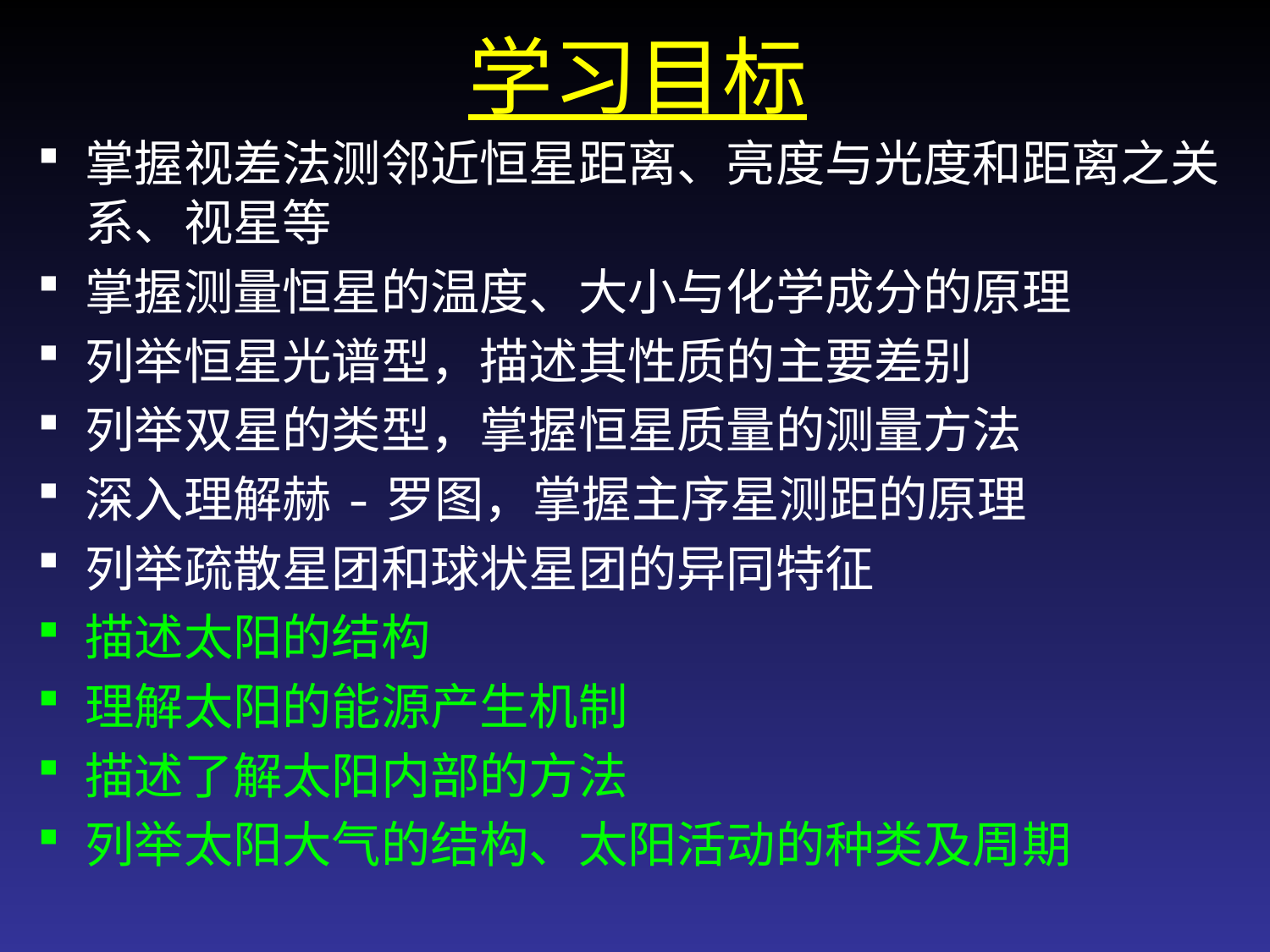

# 学习目标
掌握视差法测邻近恒星距离、亮度与光度和距离之关系、视星等
掌握测量恒星的温度、大小与化学成分的原理
列举恒星光谱型，描述其性质的主要差别
列举双星的类型，掌握恒星质量的测量方法
深入理解赫-罗图，掌握主序星测距的原理
列举疏散星团和球状星团的异同特征
描述太阳的结构
理解太阳的能源产生机制
描述了解太阳内部的方法
列举太阳大气的结构、太阳活动的种类及周期